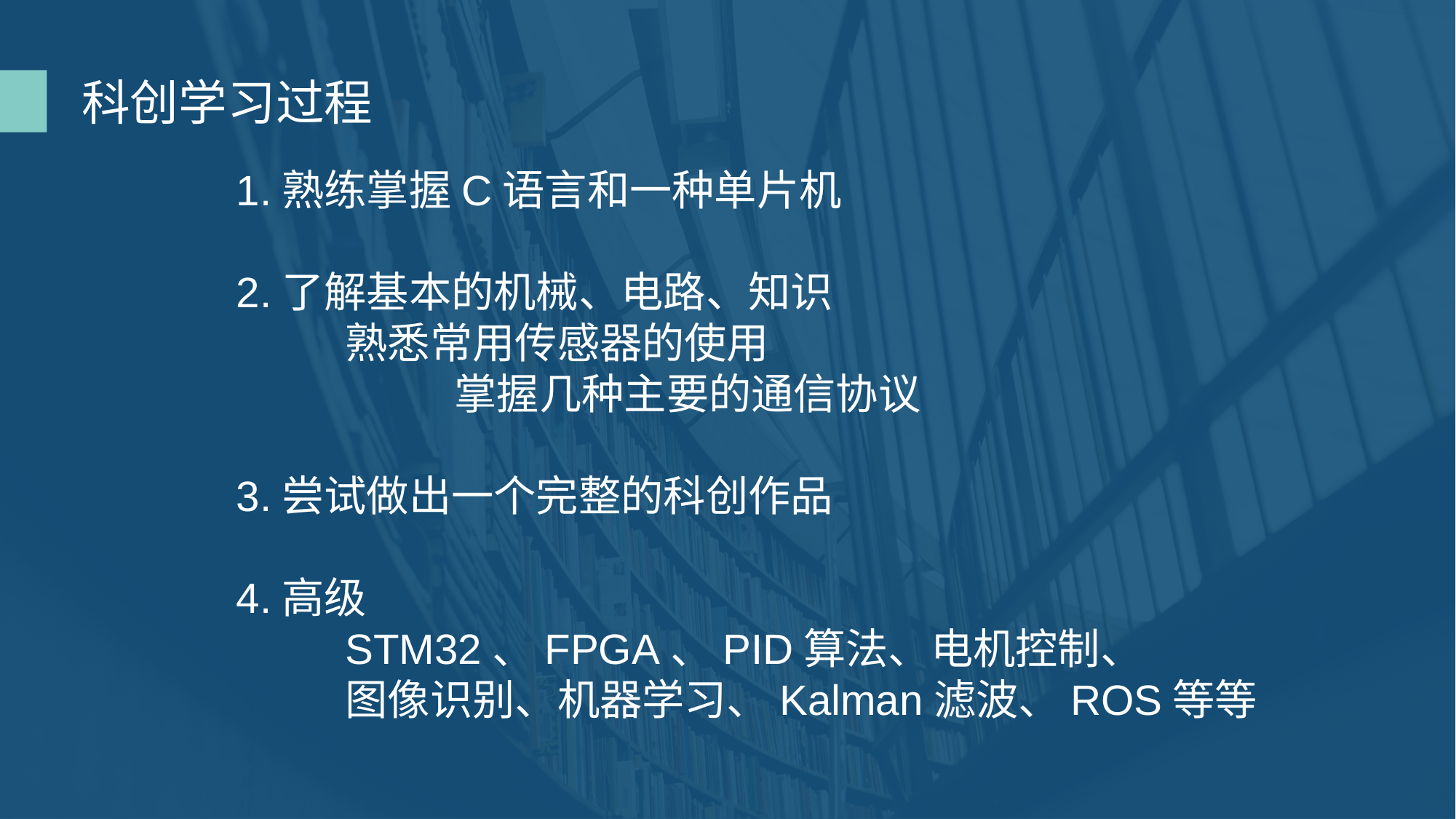

科创学习过程
1.熟练掌握C语言和一种单片机

2.了解基本的机械、电路、知识
	熟悉常用传感器的使用
		掌握几种主要的通信协议

3.尝试做出一个完整的科创作品

4.高级
	STM32、FPGA、PID算法、电机控制、
	图像识别、机器学习、Kalman滤波、ROS等等